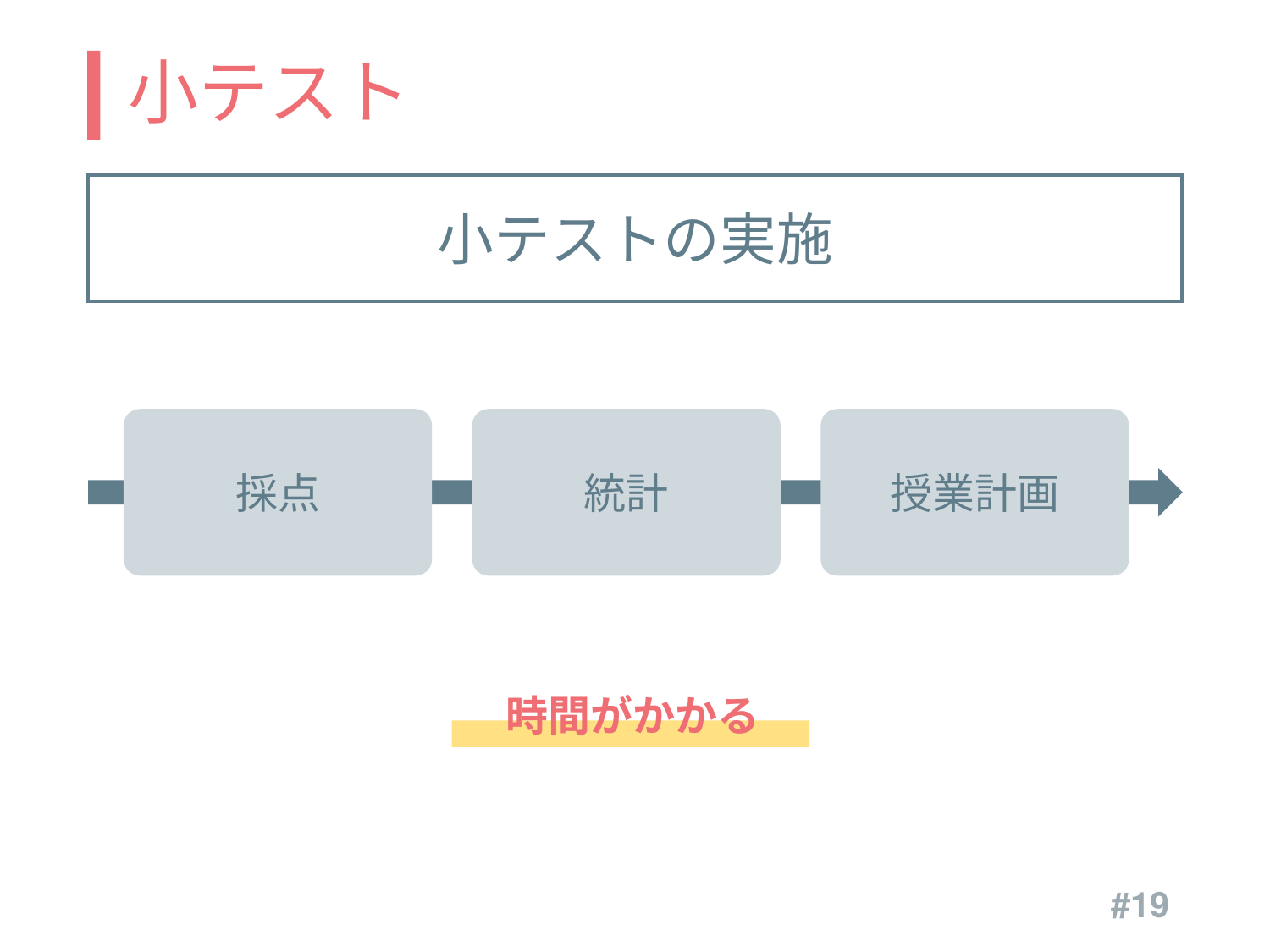

# 小テスト
小テストの実施
統計
採点
授業計画

時間がかかる

#19